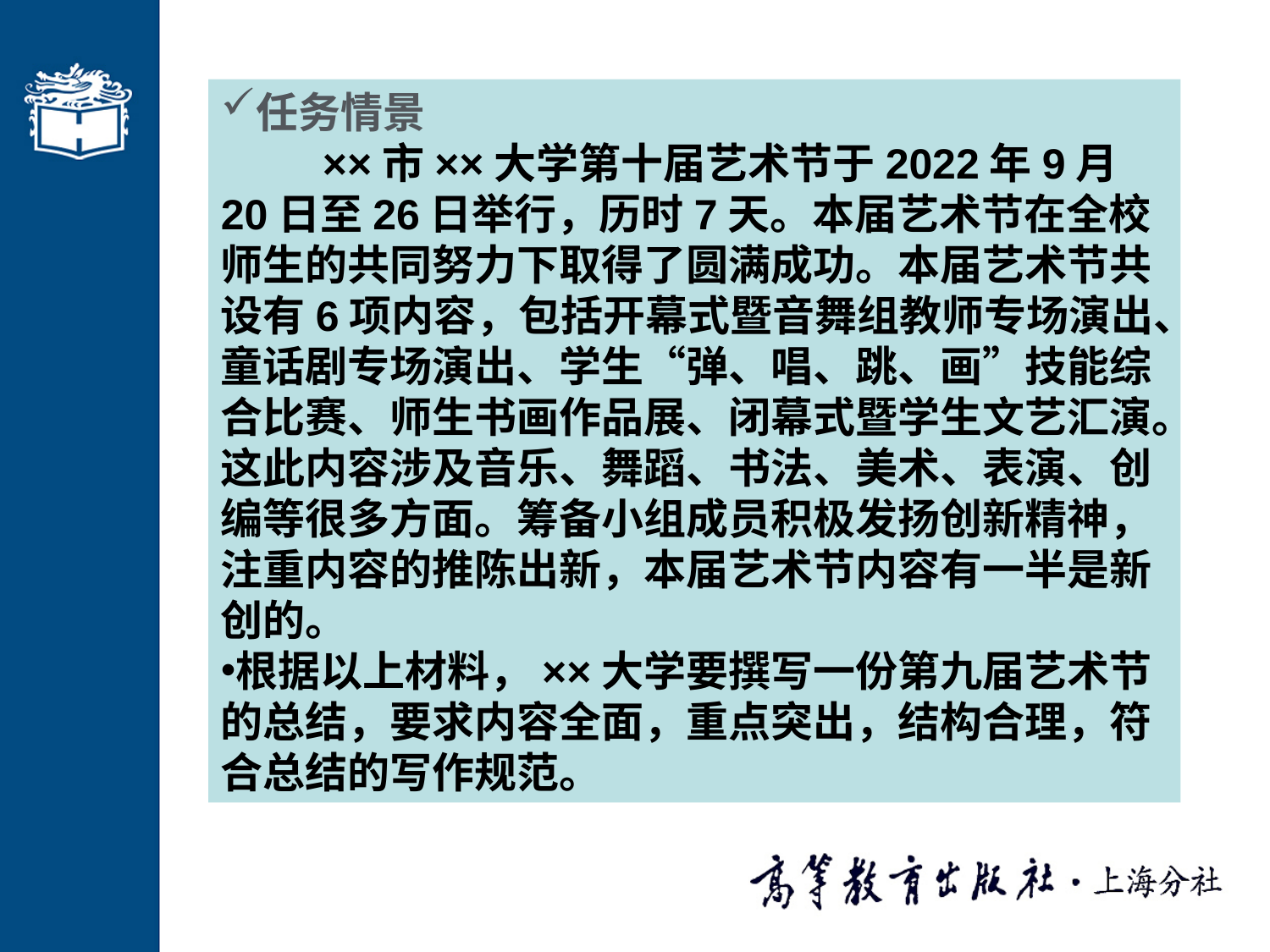

任务情景
    ××市××大学第十届艺术节于2022年9月20日至26日举行，历时7天。本届艺术节在全校师生的共同努力下取得了圆满成功。本届艺术节共设有6项内容，包括开幕式暨音舞组教师专场演出、童话剧专场演出、学生“弹、唱、跳、画”技能综合比赛、师生书画作品展、闭幕式暨学生文艺汇演。这此内容涉及音乐、舞蹈、书法、美术、表演、创编等很多方面。筹备小组成员积极发扬创新精神，注重内容的推陈出新，本届艺术节内容有一半是新创的。
根据以上材料，××大学要撰写一份第九届艺术节的总结，要求内容全面，重点突出，结构合理，符合总结的写作规范。